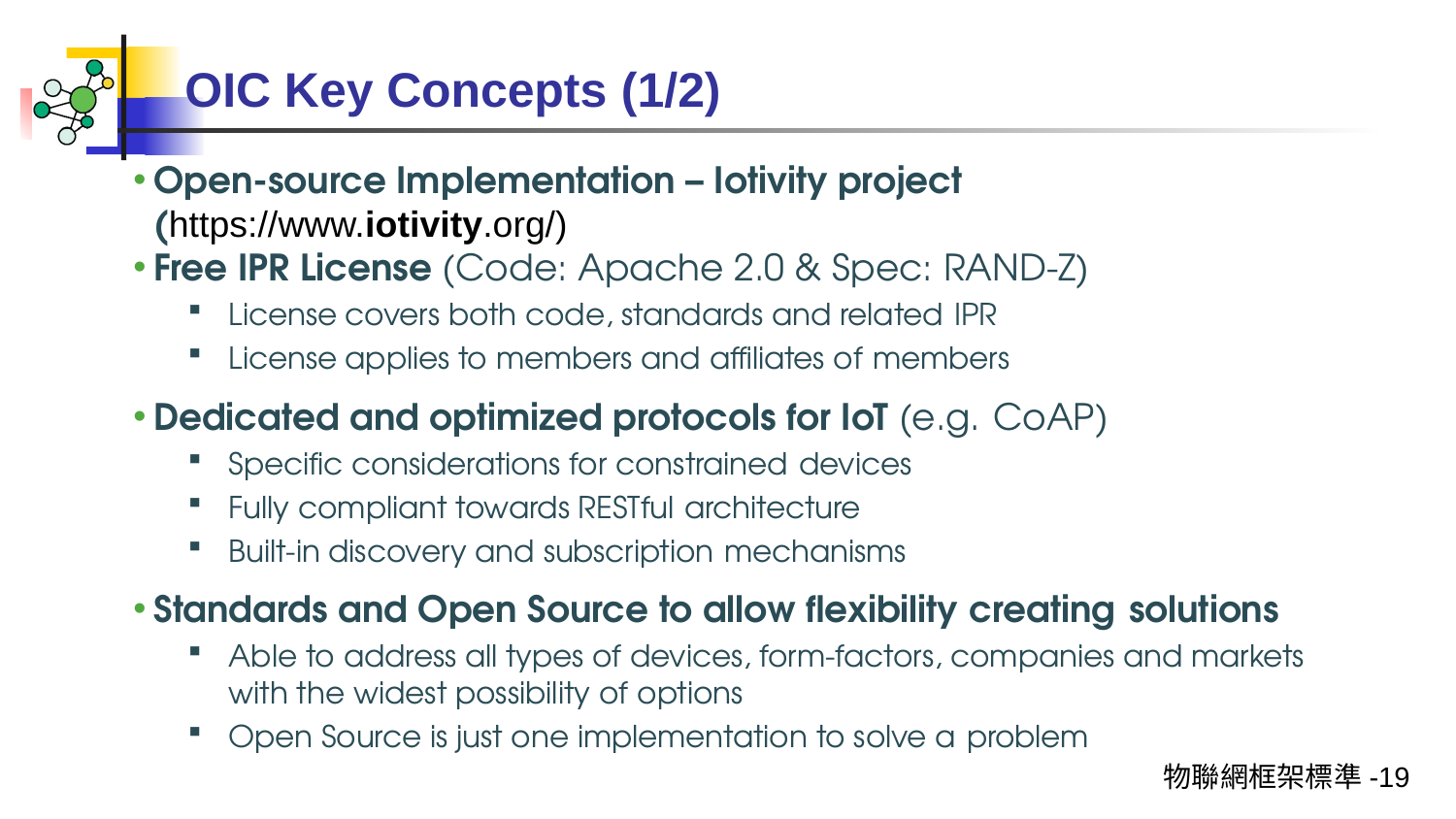

# OIC Key Concepts (1/2)

Open-source Implementation – Iotivity project
(https://www.iotivity.org/)
Free IPR License (Code: Apache 2.0 & Spec: RAND-Z)
License covers both code, standards and related IPR
License applies to members and affiliates of members
Dedicated and optimized protocols for IoT (e.g. CoAP)
Specific considerations for constrained devices
Fully compliant towards RESTful architecture
Built-in discovery and subscription mechanisms
Standards and Open Source to allow flexibility creating solutions
Able to address all types of devices, form-factors, companies and markets  with the widest possibility of options
Open Source is just one implementation to solve a problem
物聯網框架標準-19